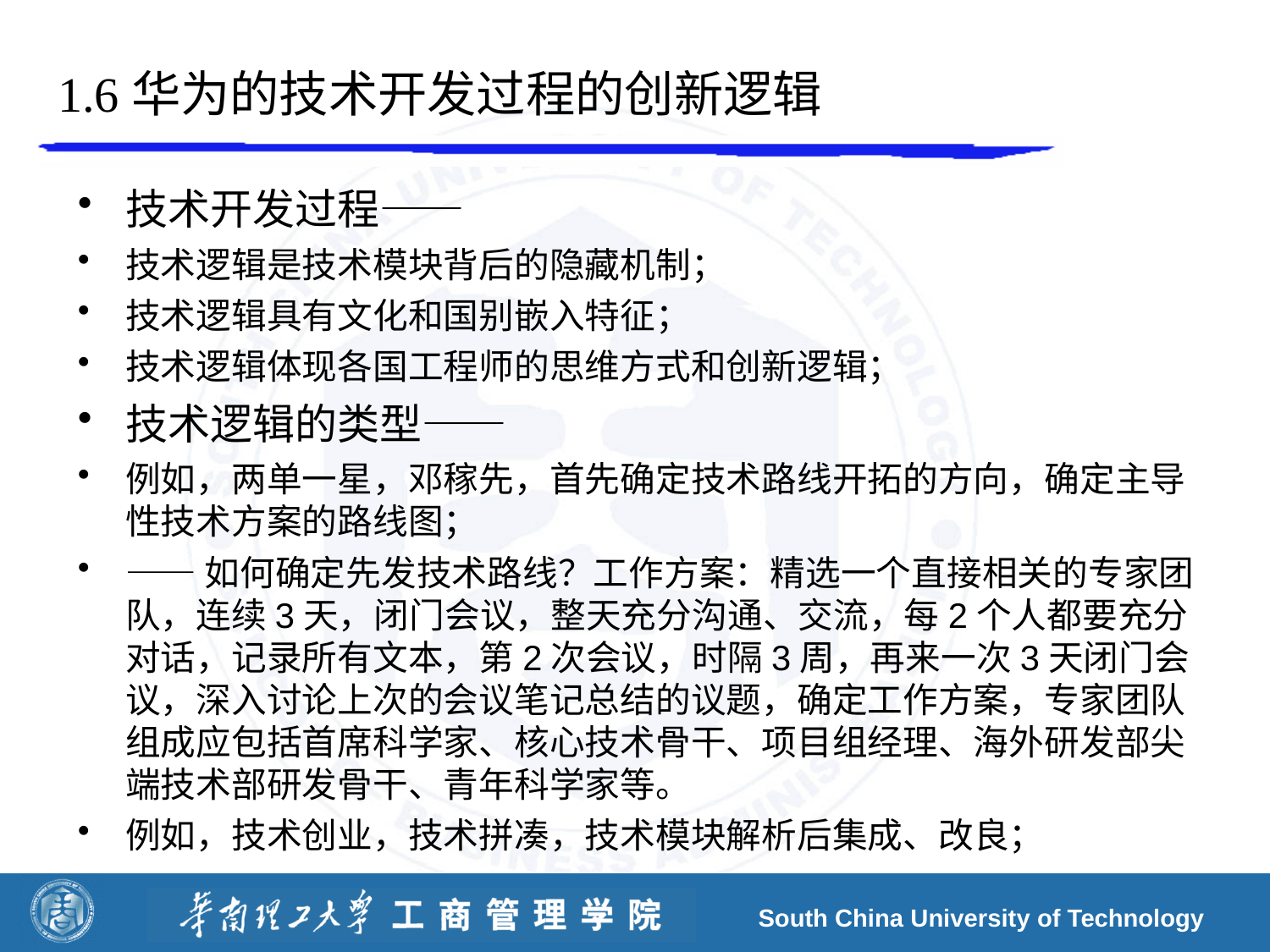

# 1.6华为的技术开发过程的创新逻辑
技术开发过程——
技术逻辑是技术模块背后的隐藏机制；
技术逻辑具有文化和国别嵌入特征；
技术逻辑体现各国工程师的思维方式和创新逻辑；
技术逻辑的类型——
例如，两单一星，邓稼先，首先确定技术路线开拓的方向，确定主导性技术方案的路线图；
——如何确定先发技术路线？工作方案：精选一个直接相关的专家团队，连续3天，闭门会议，整天充分沟通、交流，每2个人都要充分对话，记录所有文本，第2次会议，时隔3周，再来一次3天闭门会议，深入讨论上次的会议笔记总结的议题，确定工作方案，专家团队组成应包括首席科学家、核心技术骨干、项目组经理、海外研发部尖端技术部研发骨干、青年科学家等。
例如，技术创业，技术拼凑，技术模块解析后集成、改良；

South China University of Technology